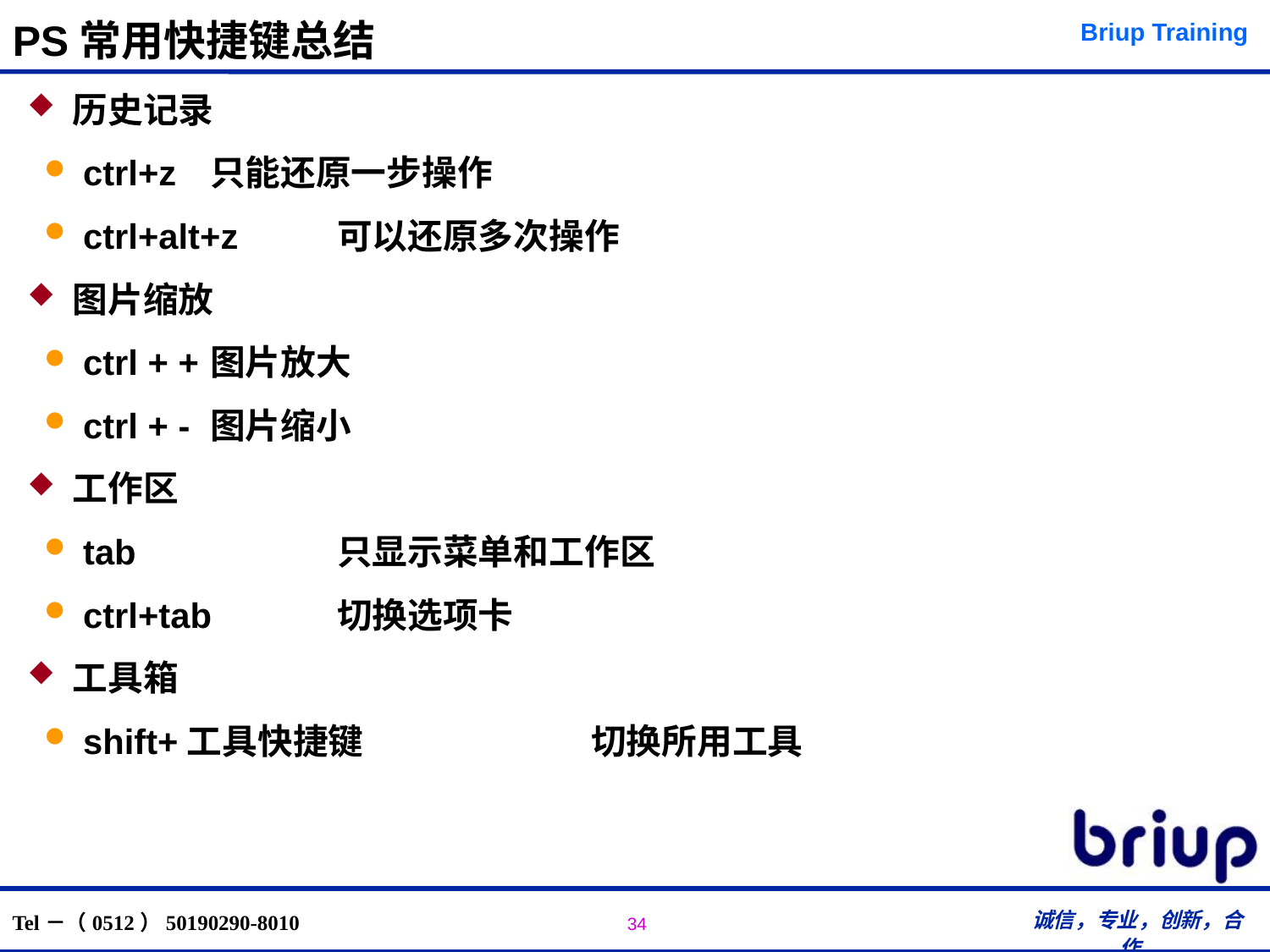

# PS常用快捷键总结
历史记录
ctrl+z	只能还原一步操作
ctrl+alt+z	可以还原多次操作
图片缩放
ctrl + +	图片放大
ctrl + -	图片缩小
工作区
tab		只显示菜单和工作区
ctrl+tab	切换选项卡
工具箱
shift+工具快捷键		切换所用工具